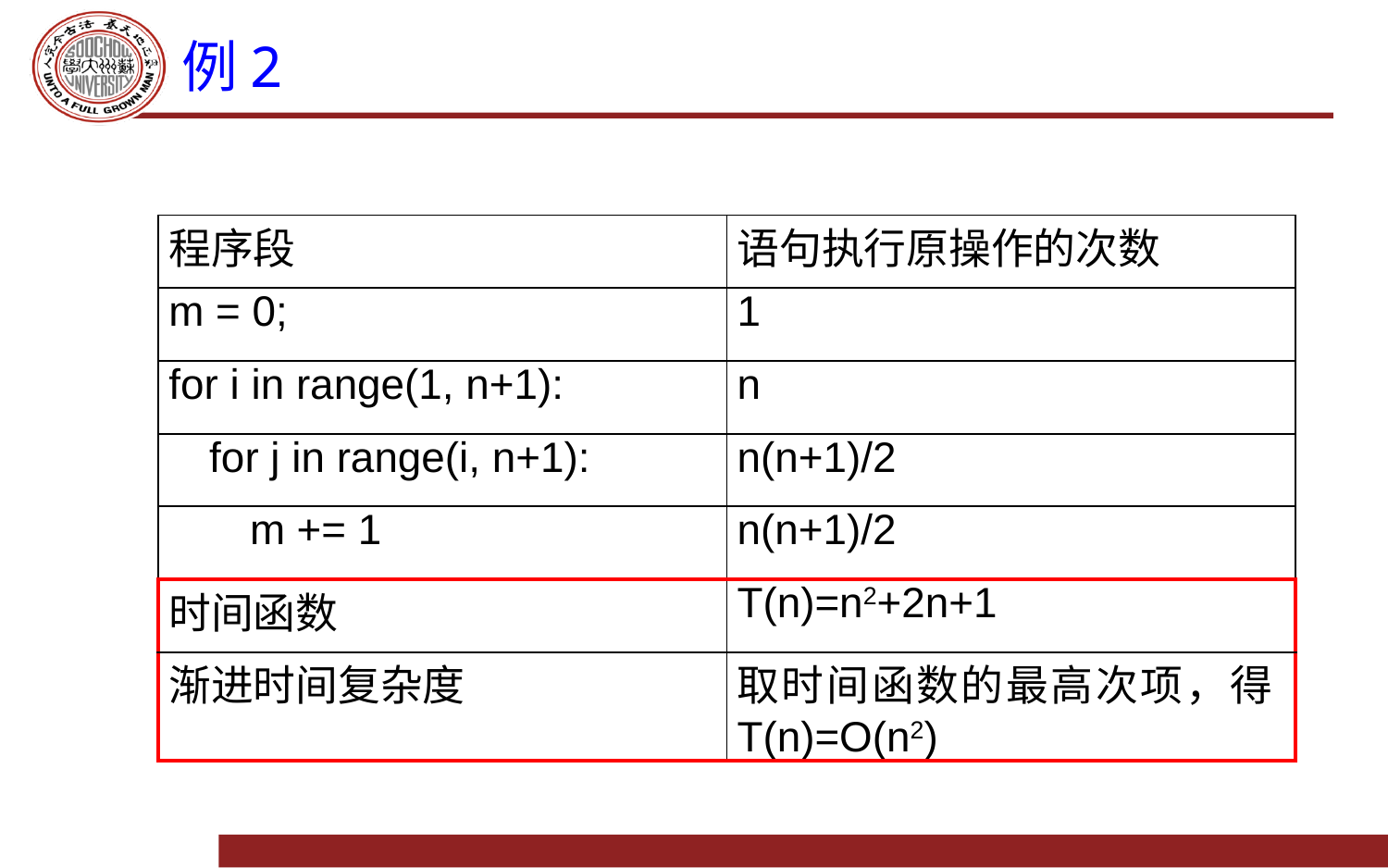

# 例2
| 程序段 | 语句执行原操作的次数 |
| --- | --- |
| m = 0; | 1 |
| for i in range(1, n+1): | n |
| for j in range(i, n+1): | n(n+1)/2 |
| m += 1 | n(n+1)/2 |
| 时间函数 | T(n)=n2+2n+1 |
| 渐进时间复杂度 | 取时间函数的最高次项，得T(n)=O(n2) |